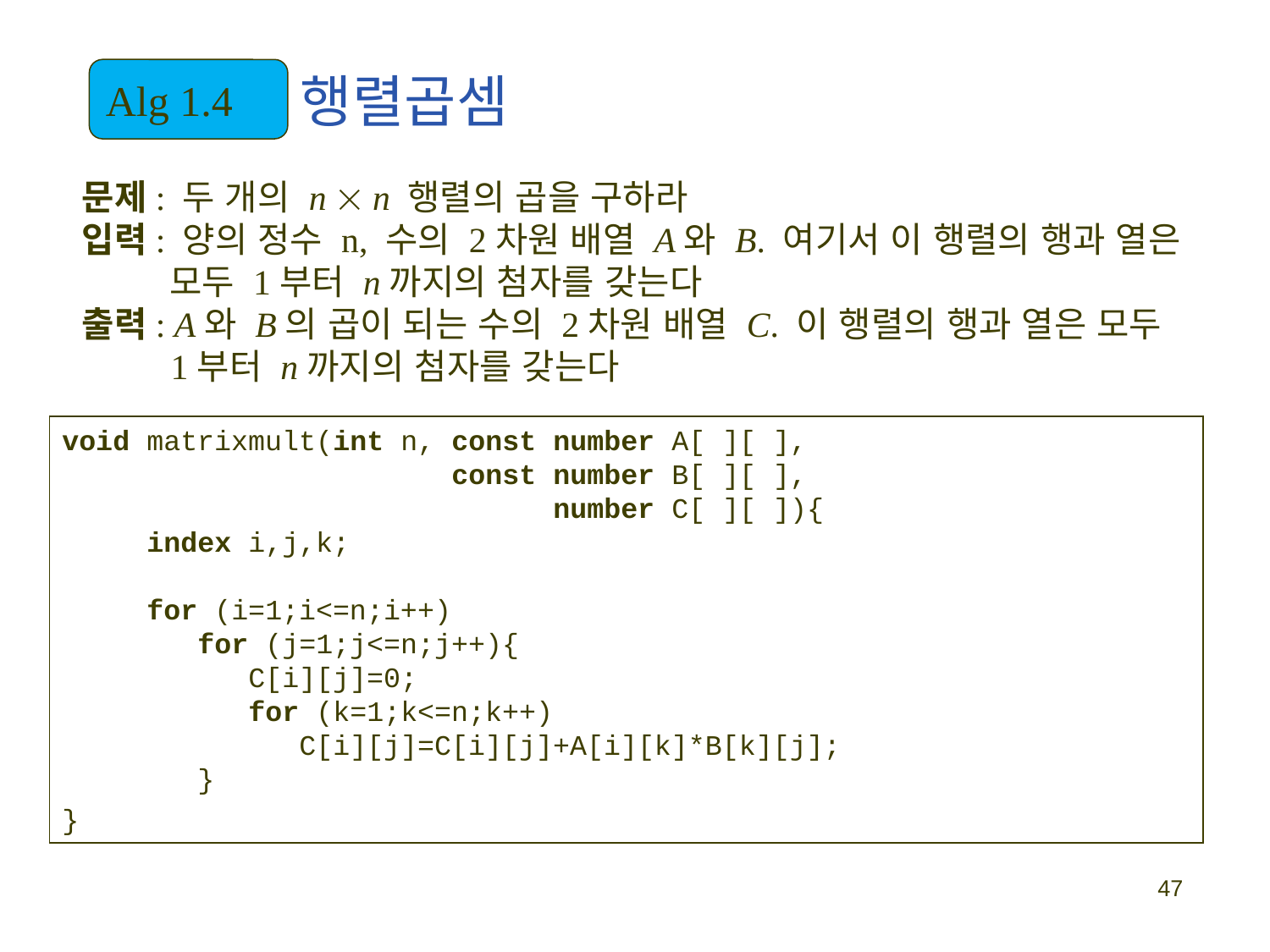

Alg 1.4
행렬곱셈
문제: 두 개의 n × n 행렬의 곱을 구하라
입력: 양의 정수 n, 수의 2차원 배열 A와 B. 여기서 이 행렬의 행과 열은 모두 1부터 n까지의 첨자를 갖는다
출력: A와 B의 곱이 되는 수의 2차원 배열 C. 이 행렬의 행과 열은 모두
          1부터 n까지의 첨자를 갖는다
void matrixmult(int n, const number A[ ][ ],
                       const number B[ ][ ],
                             number C[ ][ ]){
     index i,j,k;

     for (i=1;i<=n;i++)
        for (j=1;j<=n;j++){
           C[i][j]=0;
           for (k=1;k<=n;k++)
              C[i][j]=C[i][j]+A[i][k]*B[k][j];
        }
}

47